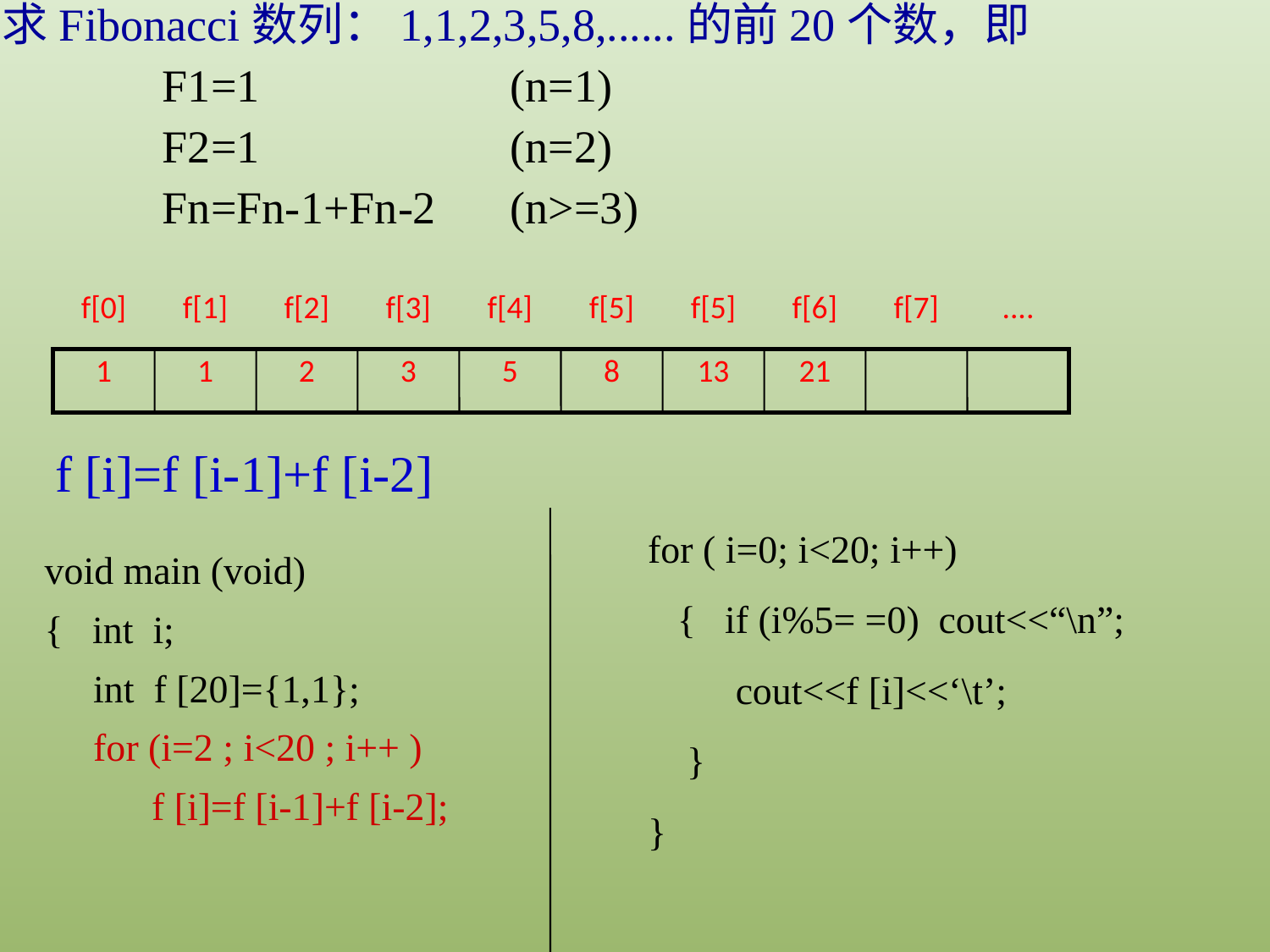

求Fibonacci数列：1,1,2,3,5,8,......的前20个数，即
              F1=1  		(n=1)
              F2=1		(n=2)
              Fn=Fn-1+Fn-2	(n>=3)
f[0]

f[1]

f[2]

f[3]

f[4]

f[5]

f[5]

f[6]

f[7]

....

1

1

2

3

5

8

13

21

f [i]=f [i-1]+f [i-2]

for ( i=0; i<20; i++)
   {   if (i%5= =0)  cout<<“\n”;
         cout<<f [i]<<‘\t’;
    }
}
void main (void)
{   int  i;
     int  f [20]={1,1};
     for (i=2 ; i<20 ; i++ )
           f [i]=f [i-1]+f [i-2];
296